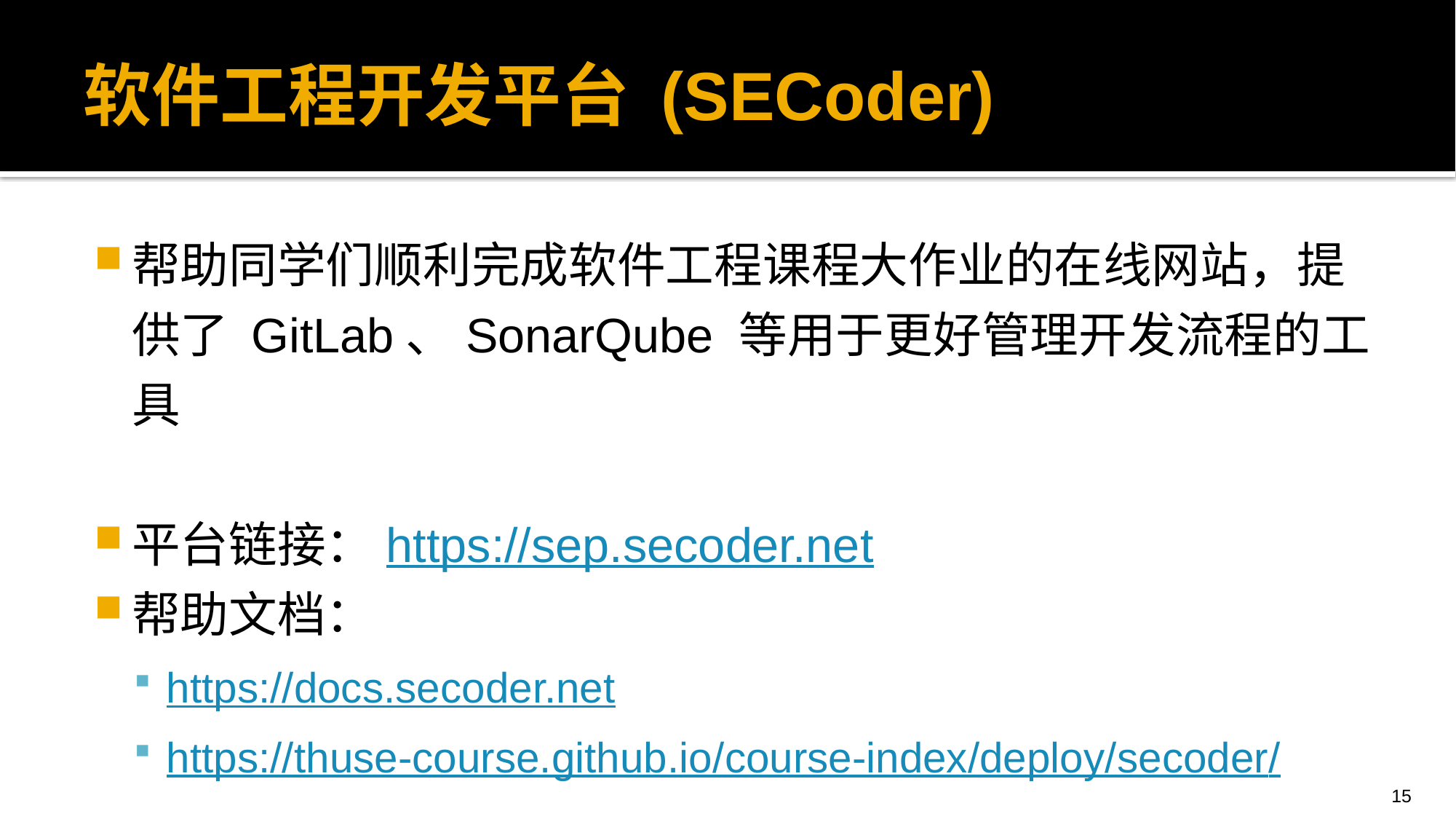

# 软件工程开发平台 (SECoder)
帮助同学们顺利完成软件工程课程大作业的在线网站，提供了 GitLab、SonarQube 等用于更好管理开发流程的工具

平台链接：https://sep.secoder.net
帮助文档：
https://docs.secoder.net
https://thuse-course.github.io/course-index/deploy/secoder/

15